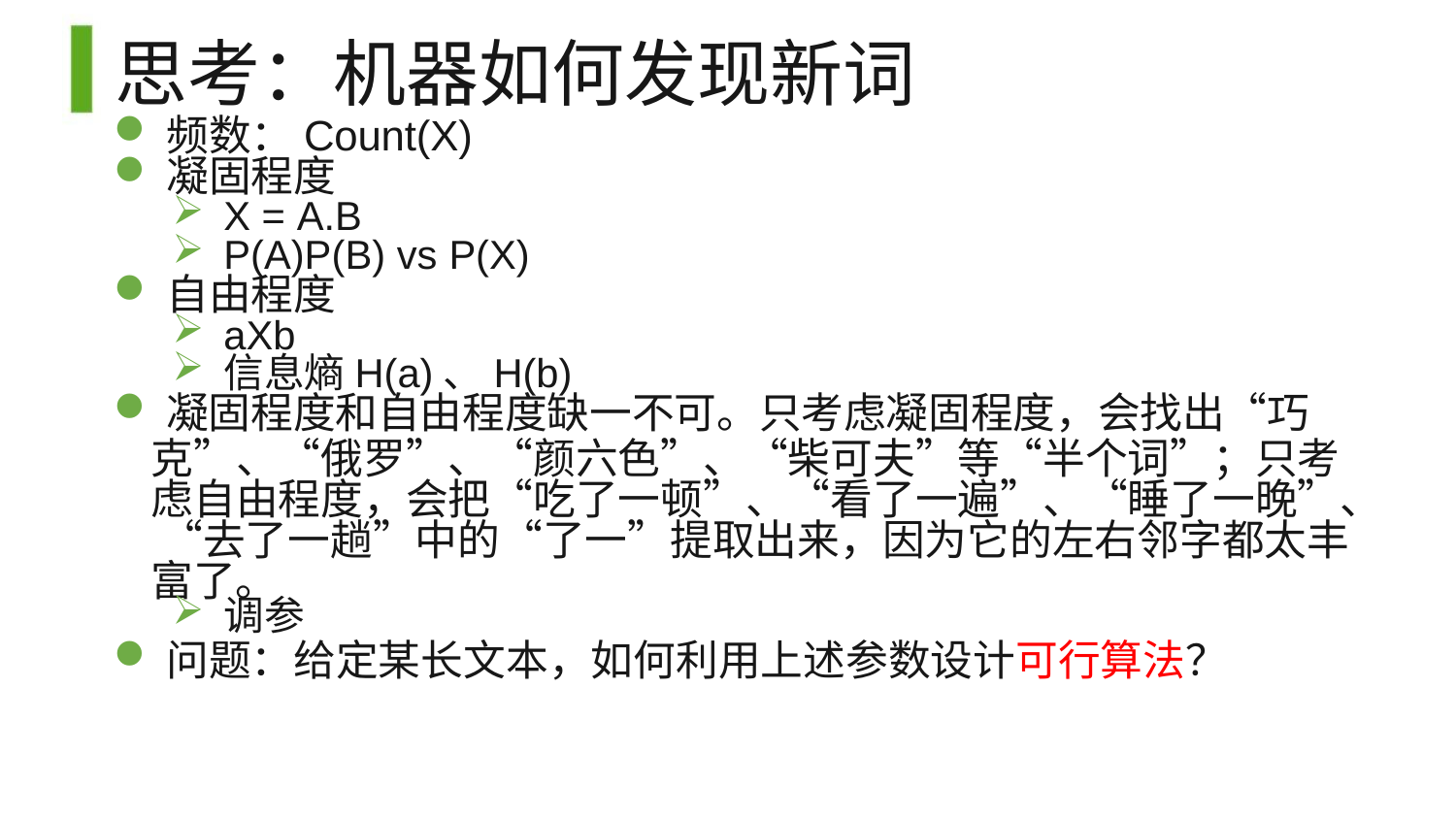

# 思考：机器如何发现新词
频数：Count(X)
凝固程度
X = A.B
P(A)P(B) vs P(X)
自由程度
aXb
信息熵H(a)、H(b)
凝固程度和自由程度缺一不可。只考虑凝固程度，会找出“巧
克”、“俄罗”、“颜六色”、“柴可夫”等“半个词”；只考 虑自由程度，会把“吃了一顿”、“看了一遍”、“睡了一晚”、  “去了一趟”中的“了一”提取出来，因为它的左右邻字都太丰 富了。
调参
问题：给定某长文本，如何利用上述参数设计可行算法？